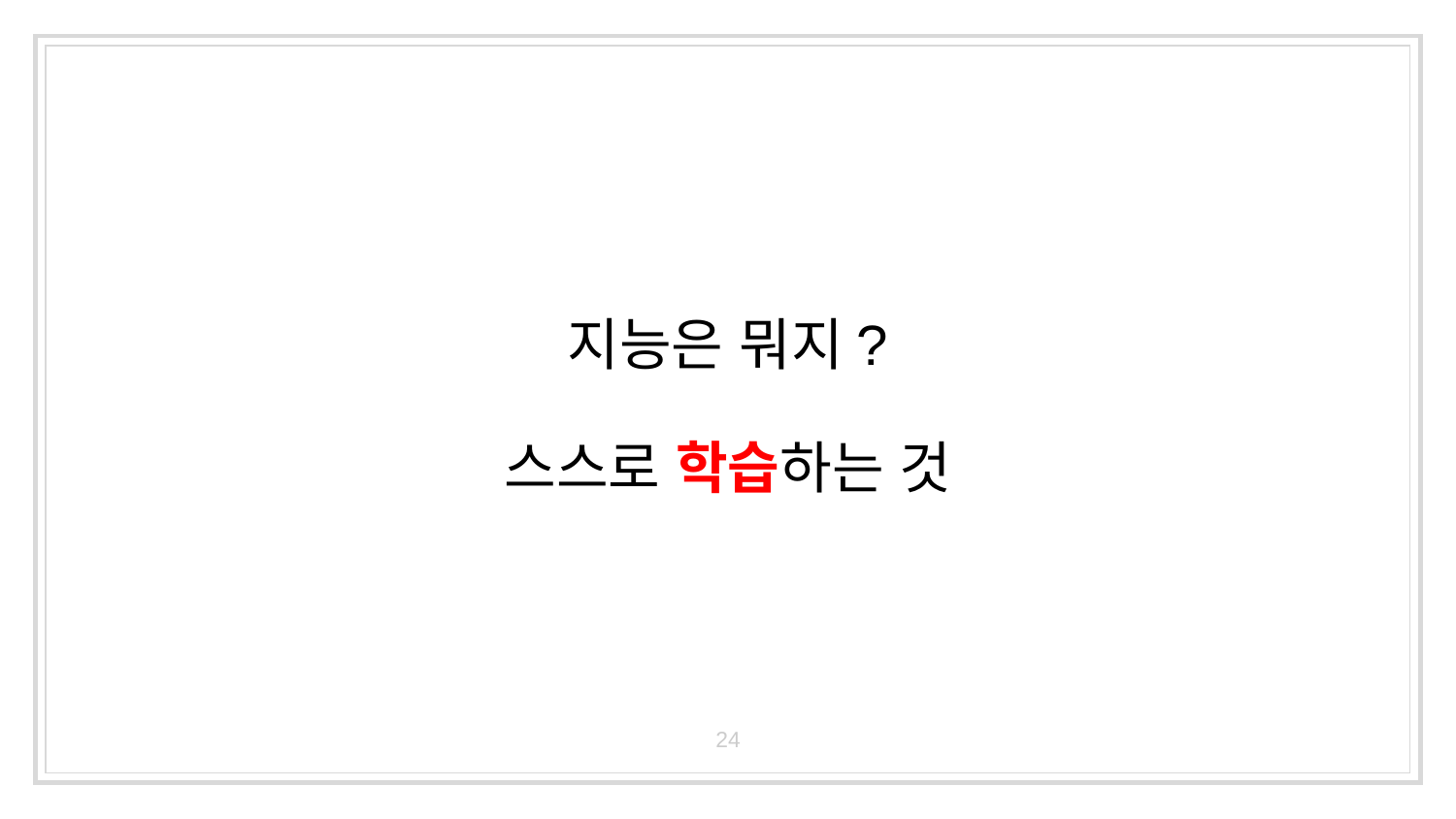

# 지능은 뭐지?
스스로 학습하는 것
24